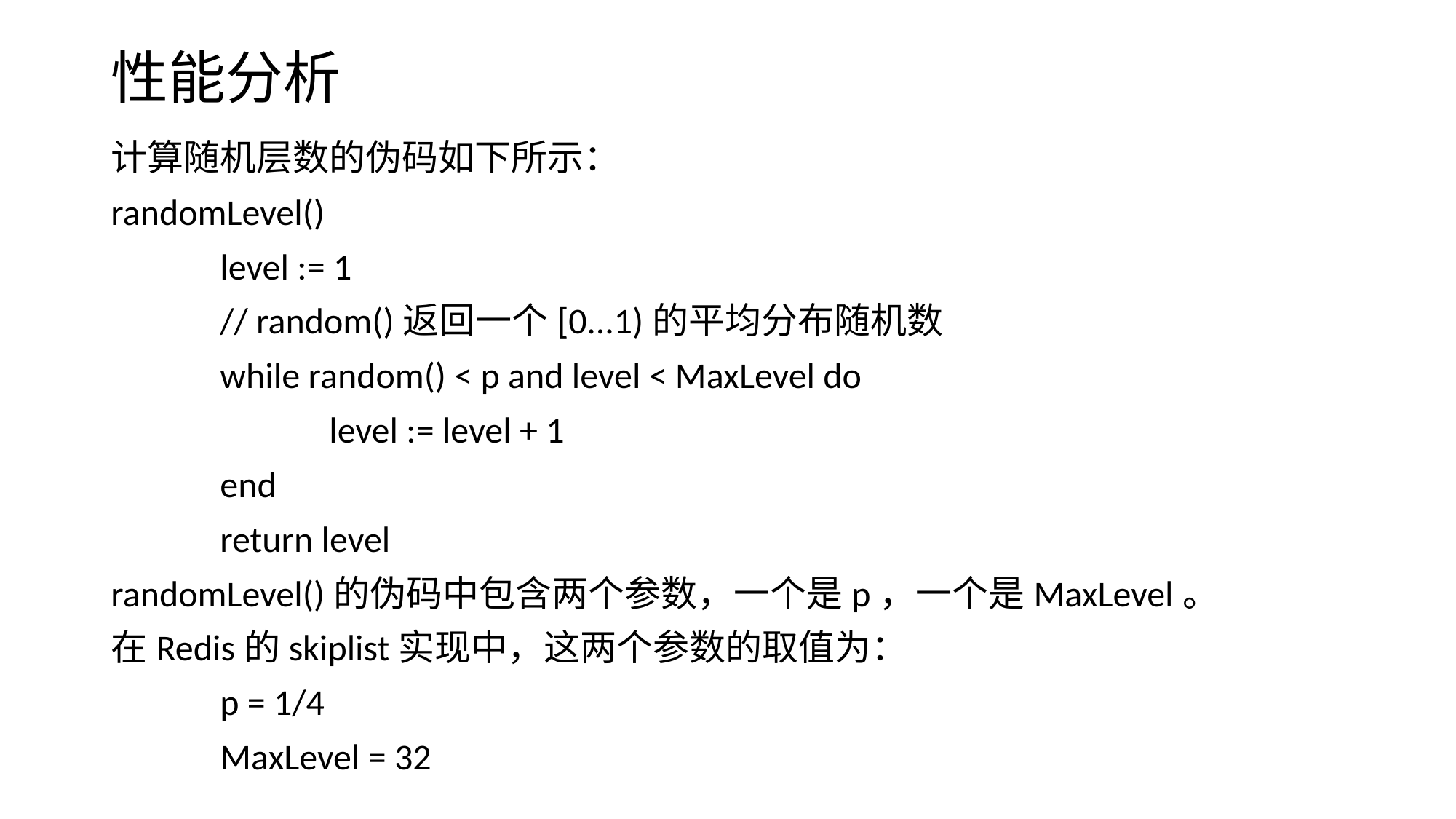

# 性能分析
计算随机层数的伪码如下所示：
randomLevel()
    	level := 1
    	// random()返回一个[0...1)的平均分布随机数
    	while random() < p and level < MaxLevel do
        		level := level + 1
	end
	return level
randomLevel()的伪码中包含两个参数，一个是p，一个是MaxLevel。
在Redis的skiplist实现中，这两个参数的取值为：
	p = 1/4
	MaxLevel = 32